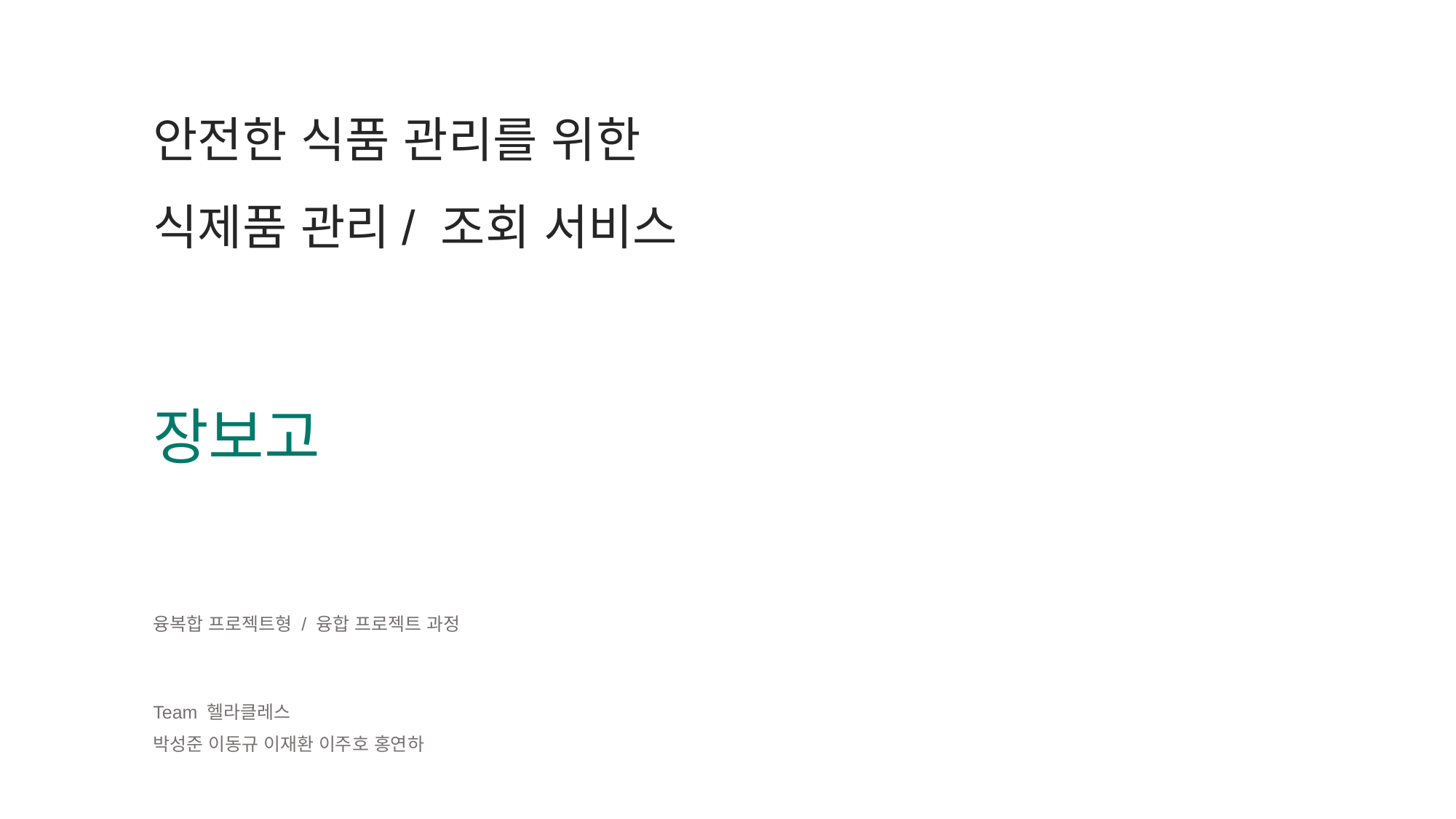

안전한 식품 관리를 위한
식제품 관리/ 조회 서비스
장보고
융복합 프로젝트형 / 융합 프로젝트 과정
Team 헬라클레스
박성준 이동규 이재환 이주호 홍연하